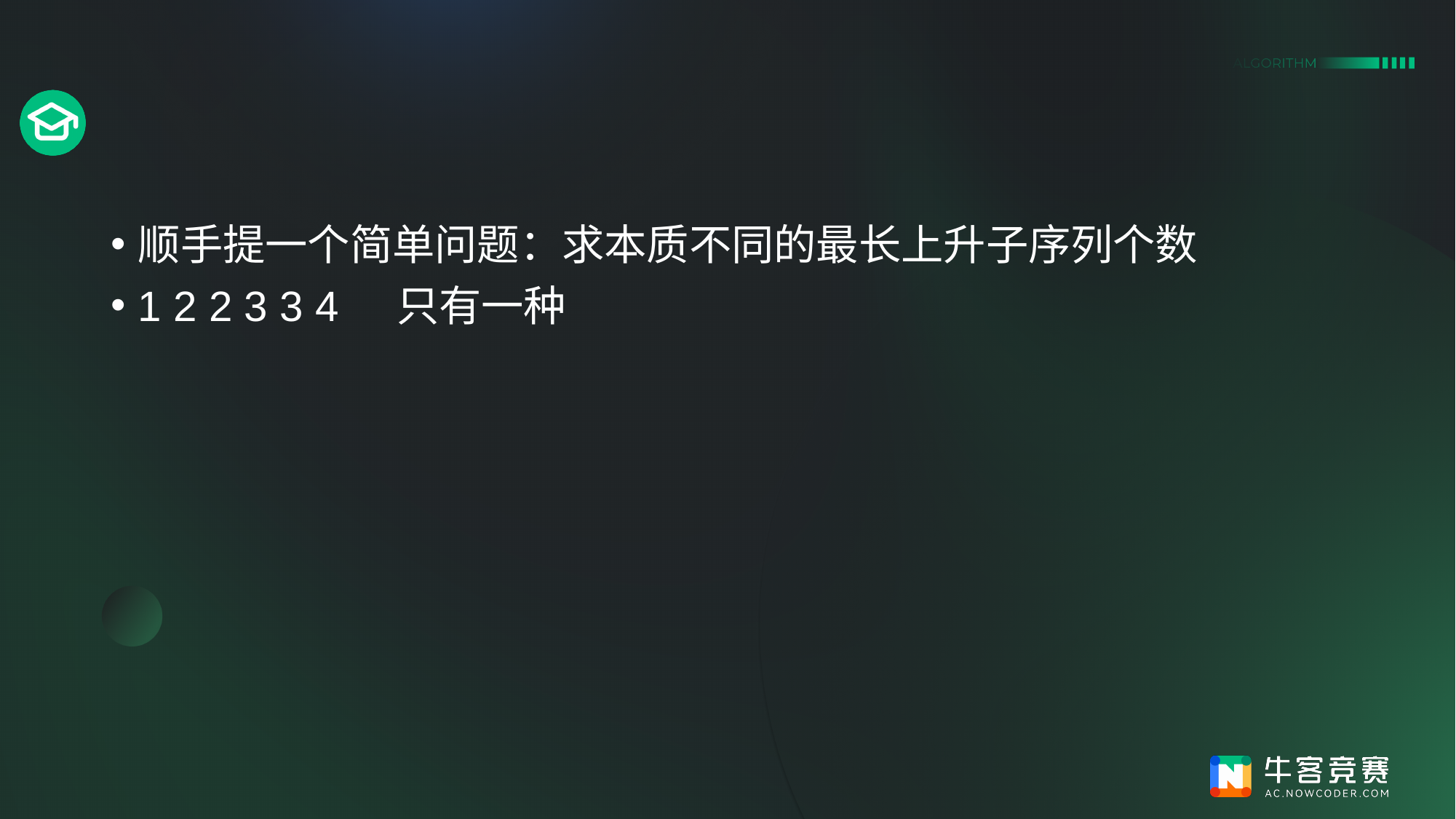

#
顺手提一个简单问题：求本质不同的最长上升子序列个数
1 2 2 3 3 4    只有一种